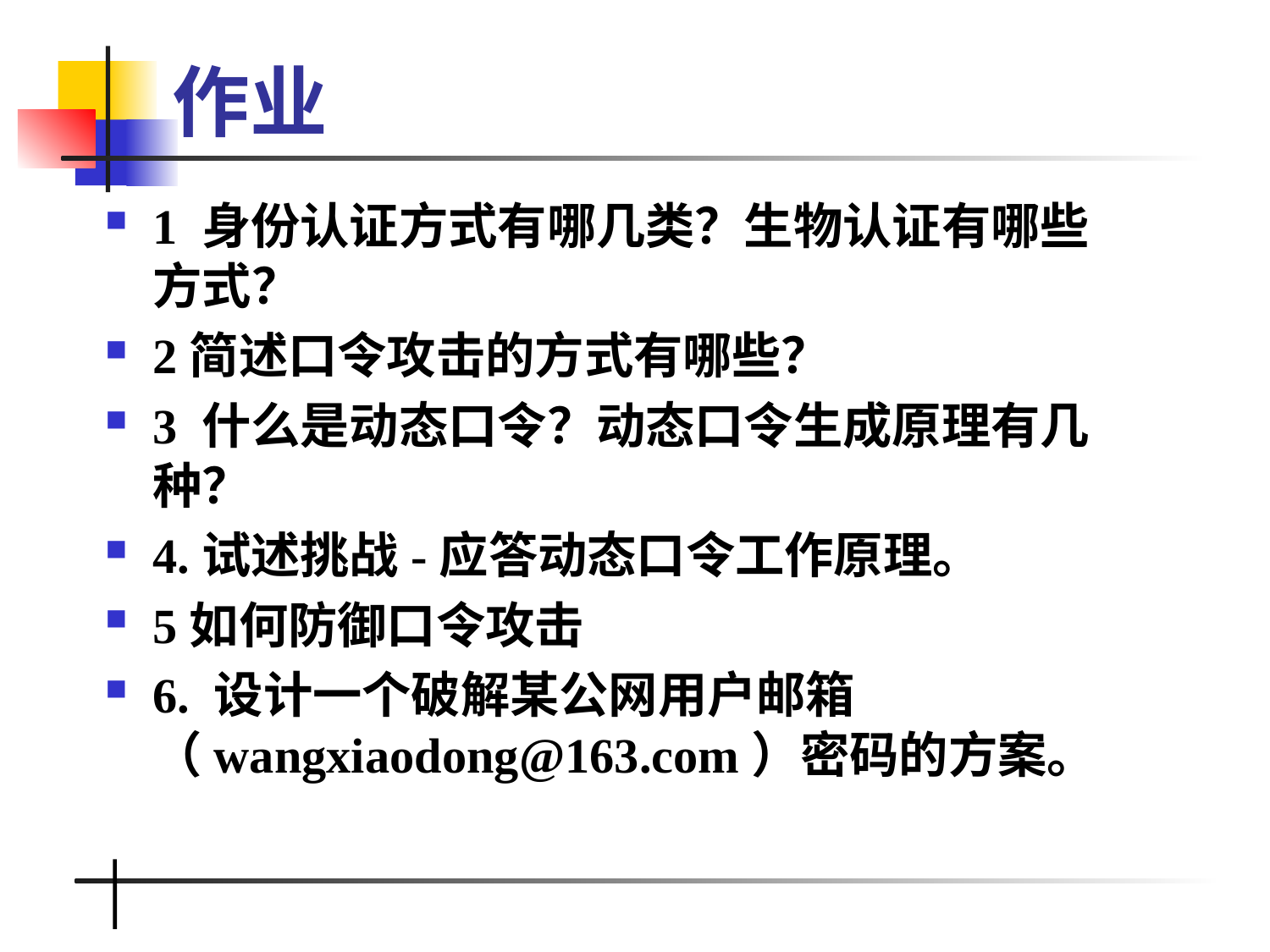

# 作业
1 身份认证方式有哪几类？生物认证有哪些方式？
2简述口令攻击的方式有哪些？
3 什么是动态口令？动态口令生成原理有几种？
4.试述挑战-应答动态口令工作原理。
5如何防御口令攻击
6. 设计一个破解某公网用户邮箱（wangxiaodong@163.com）密码的方案。